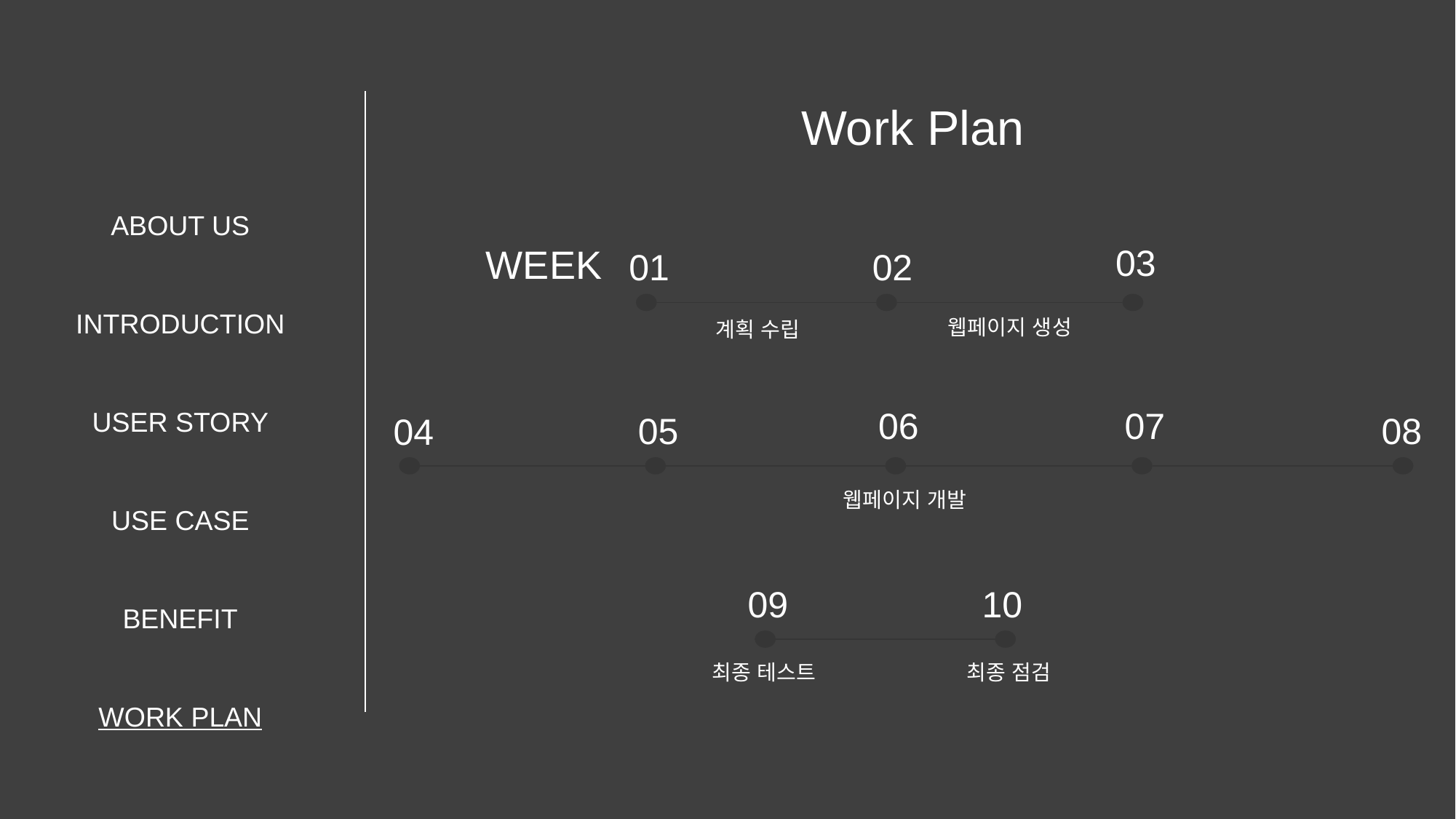

Work Plan
ABOUT US
INTRODUCTION
USER STORY
USE CASE
BENEFIT
WORK PLAN

03
WEEK
01
02

웹페이지 생성
계획 수립
06
07
08
05
04

웹페이지 개발
09
10

최종 점검
최종 테스트